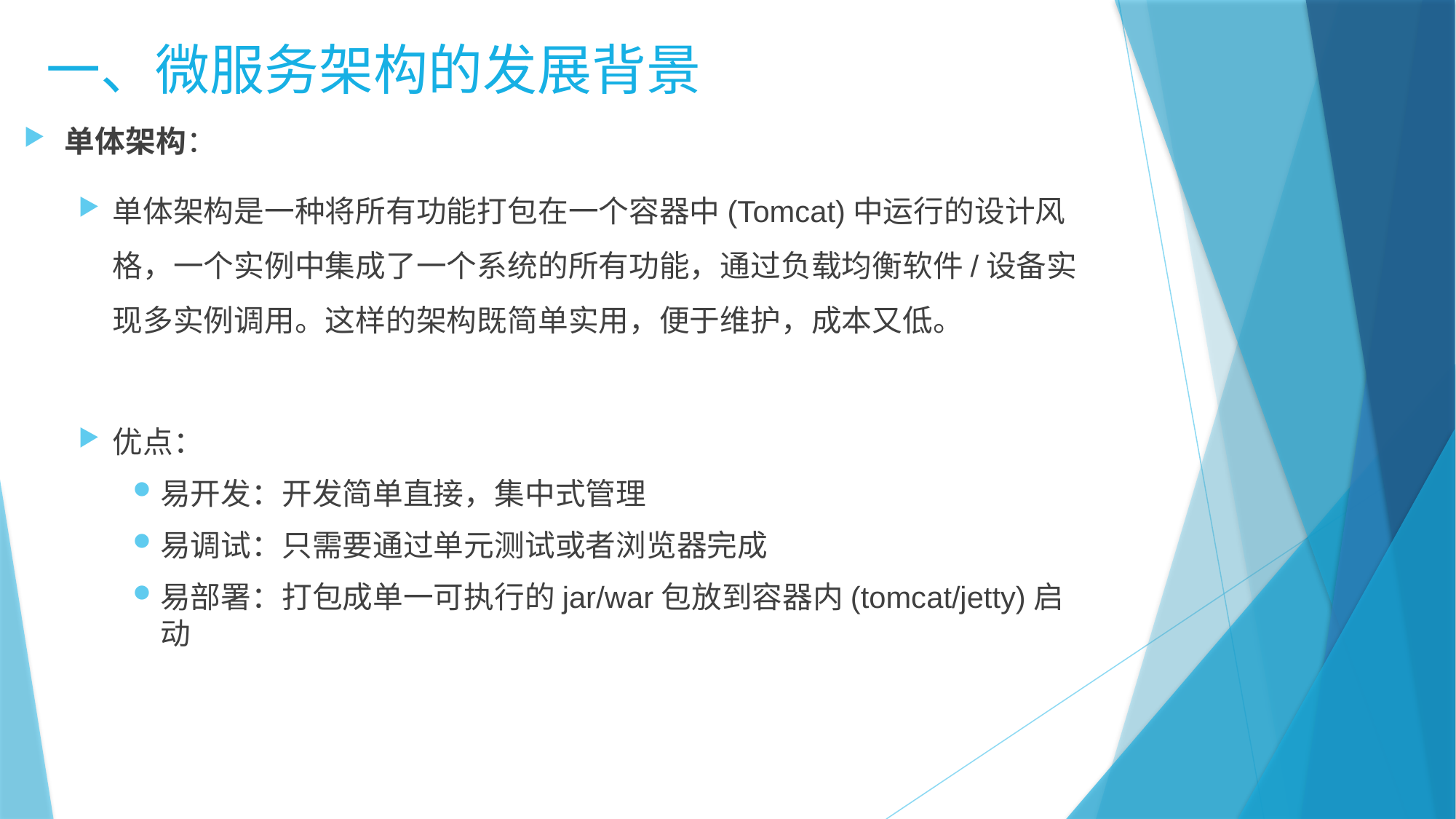

一、微服务架构的发展背景
单体架构：
单体架构是一种将所有功能打包在一个容器中(Tomcat)中运行的设计风格，一个实例中集成了一个系统的所有功能，通过负载均衡软件/设备实现多实例调用。这样的架构既简单实用，便于维护，成本又低。

优点：
易开发：开发简单直接，集中式管理
易调试：只需要通过单元测试或者浏览器完成
易部署：打包成单一可执行的jar/war包放到容器内(tomcat/jetty)启动